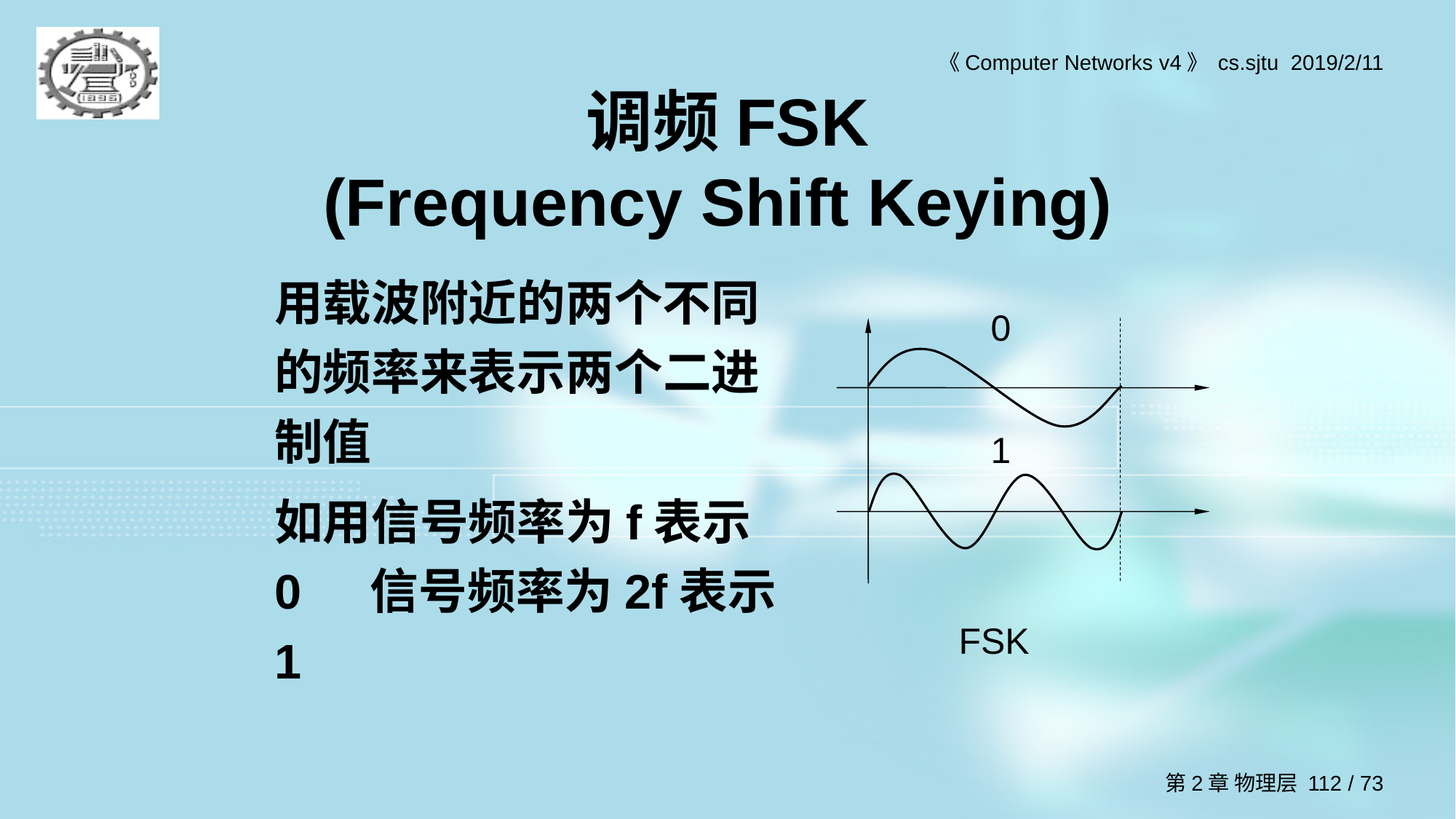

# 调频FSK (Frequency Shift Keying)
用载波附近的两个不同的频率来表示两个二进制值
如用信号频率为f表示0	信号频率为2f表示1
0

1

FSK